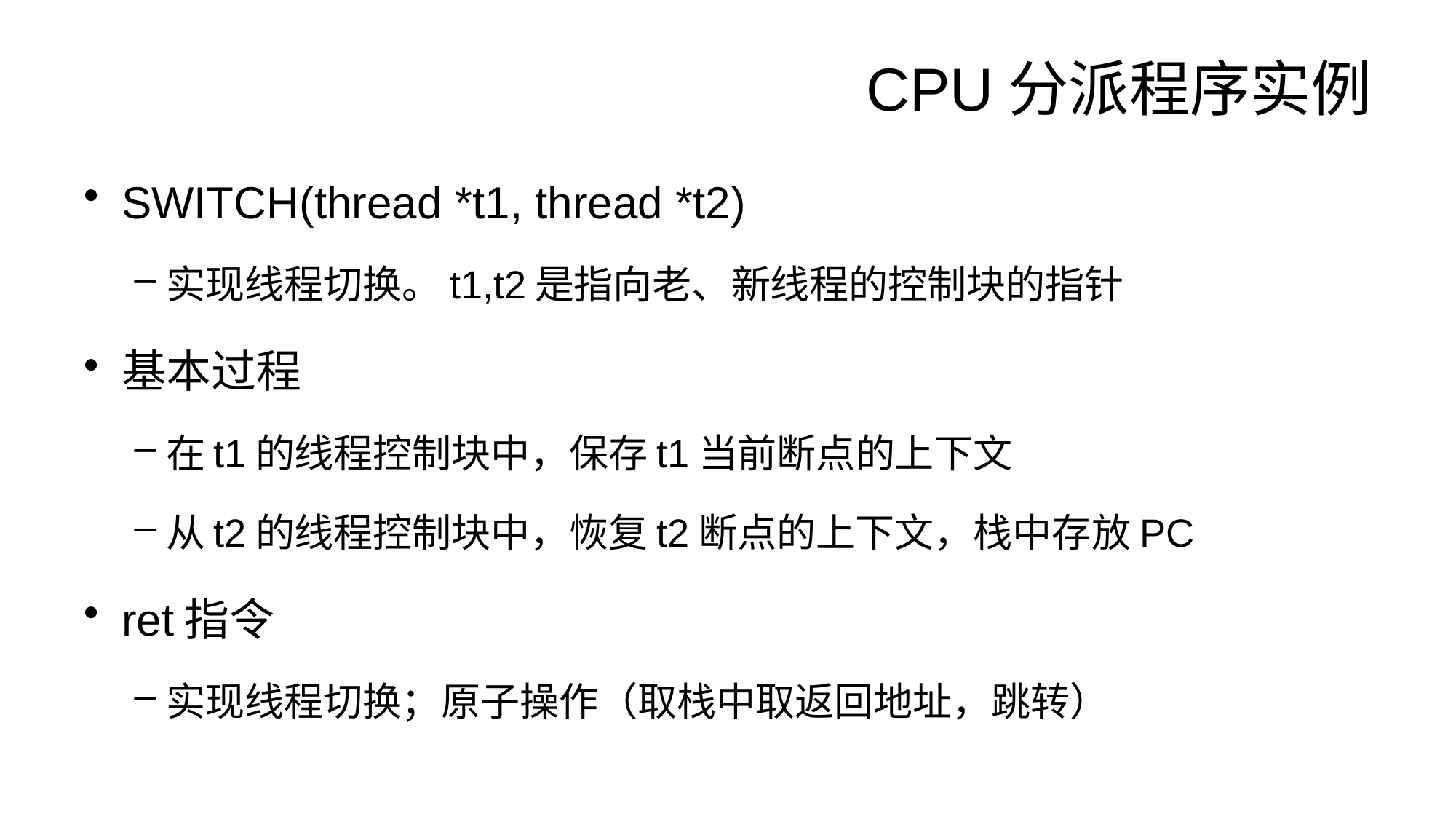

# CPU分派程序实例
SWITCH(thread *t1, thread *t2)
实现线程切换。t1,t2是指向老、新线程的控制块的指针
基本过程
在t1的线程控制块中，保存t1当前断点的上下文
从t2的线程控制块中，恢复t2断点的上下文，栈中存放PC
ret指令
实现线程切换；原子操作（取栈中取返回地址，跳转）